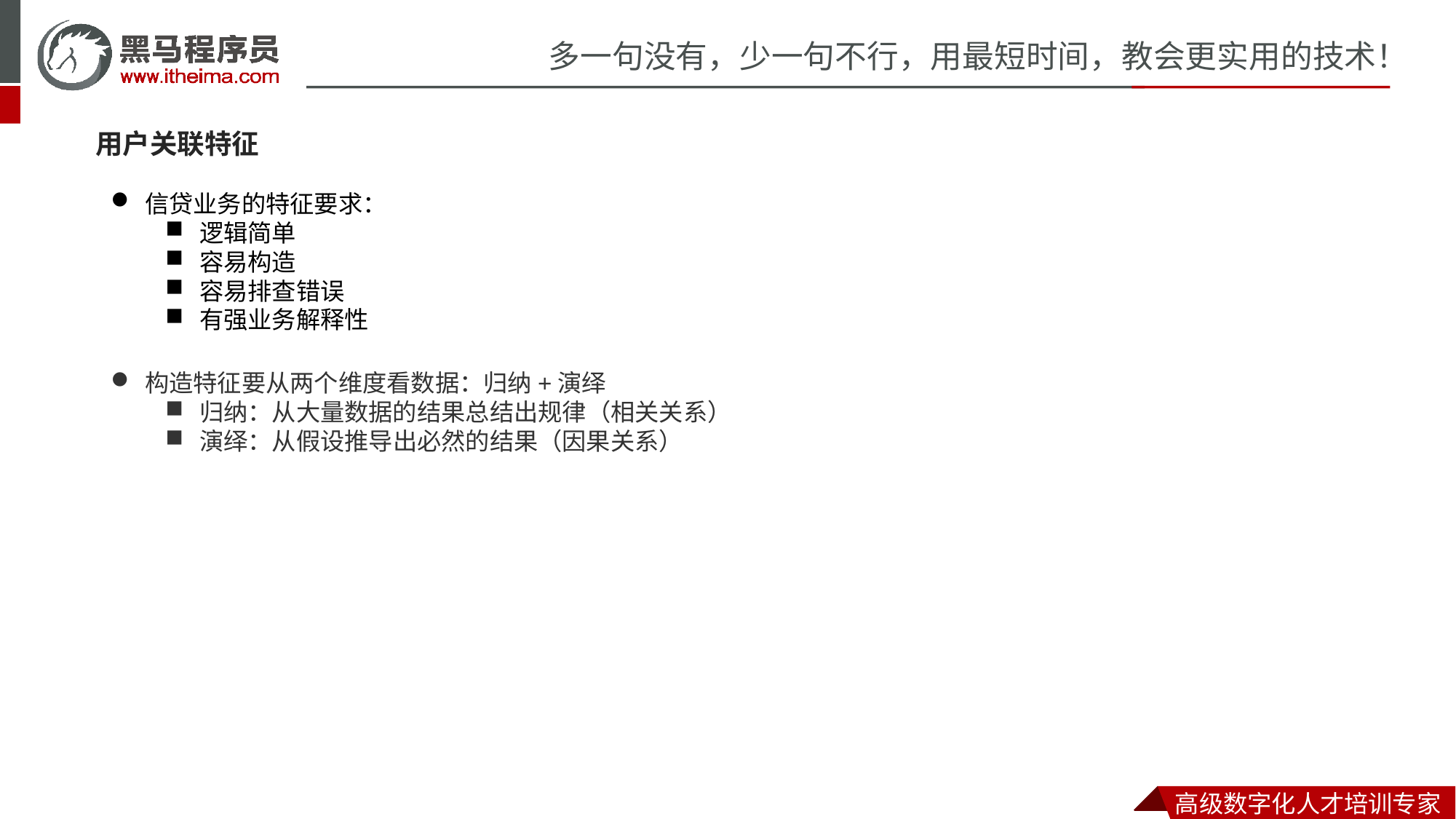

用户关联特征
信贷业务的特征要求：
逻辑简单
容易构造
容易排查错误
有强业务解释性

构造特征要从两个维度看数据：归纳+演绎
归纳：从大量数据的结果总结出规律（相关关系）
演绎：从假设推导出必然的结果（因果关系）